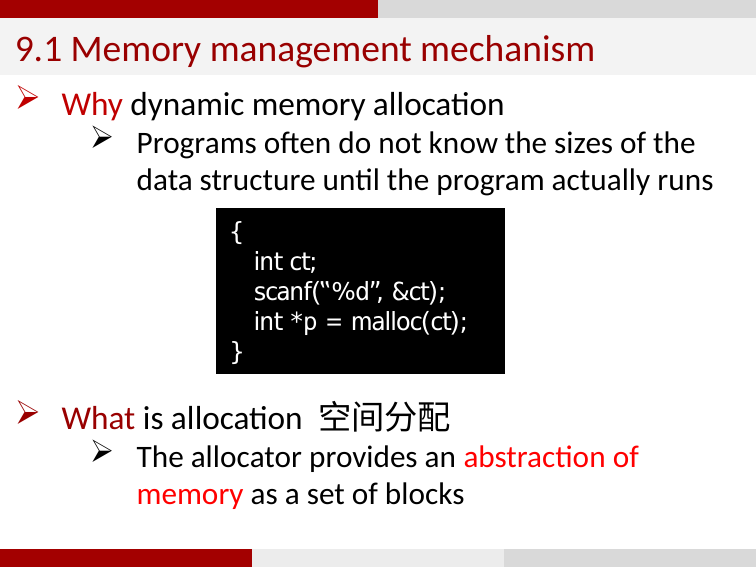

9.1 Memory management mechanism
Why dynamic memory allocation
Programs often do not know the sizes of the data structure until the program actually runs

What is allocation 空间分配
The allocator provides an abstraction of memory as a set of blocks

{
   int ct;
   scanf(“%d”, &ct);
   int *p = malloc(ct);
}

5